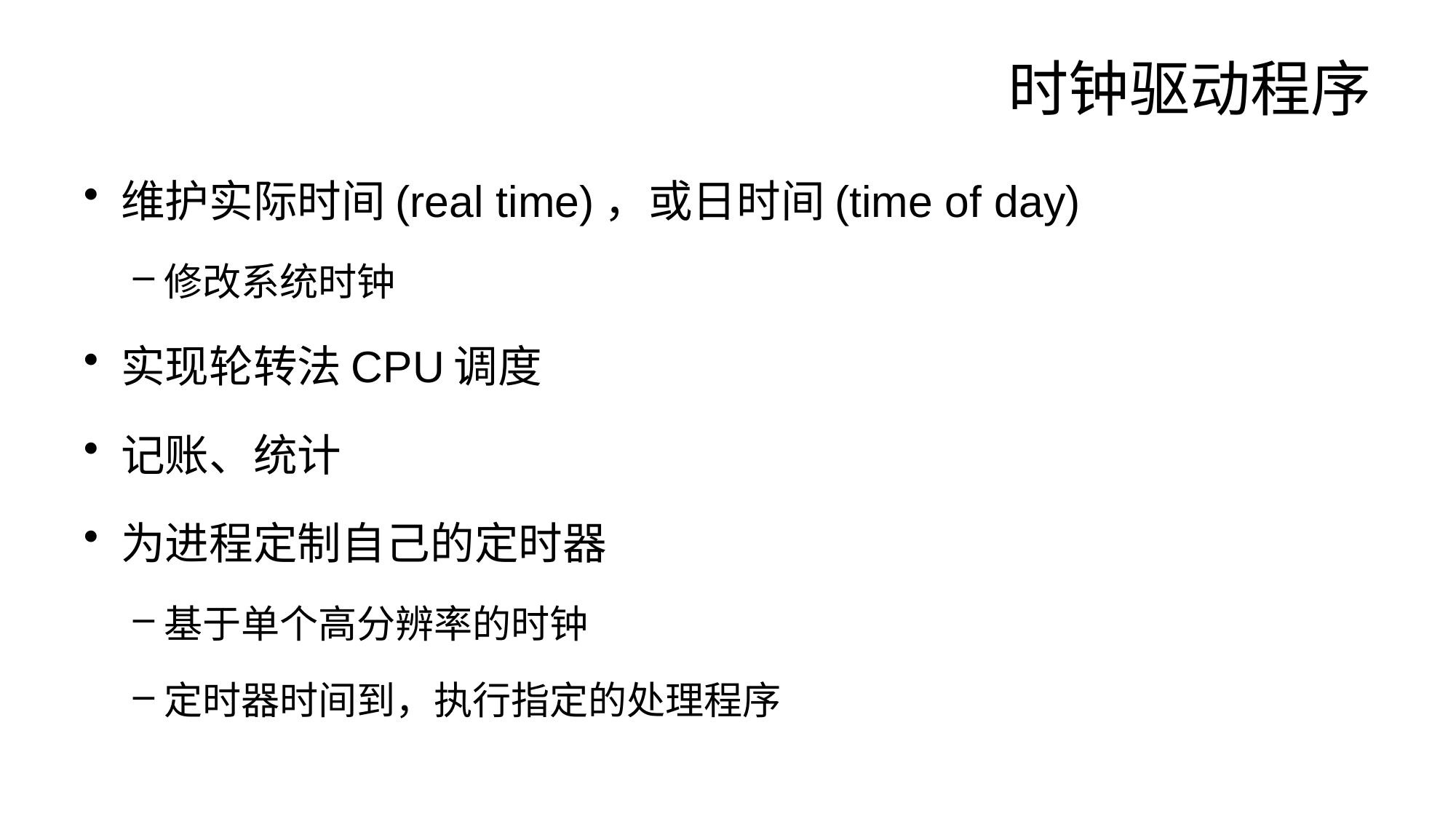

# 时钟驱动程序
维护实际时间(real time)，或日时间(time of day)
修改系统时钟
实现轮转法CPU调度
记账、统计
为进程定制自己的定时器
基于单个高分辨率的时钟
定时器时间到，执行指定的处理程序